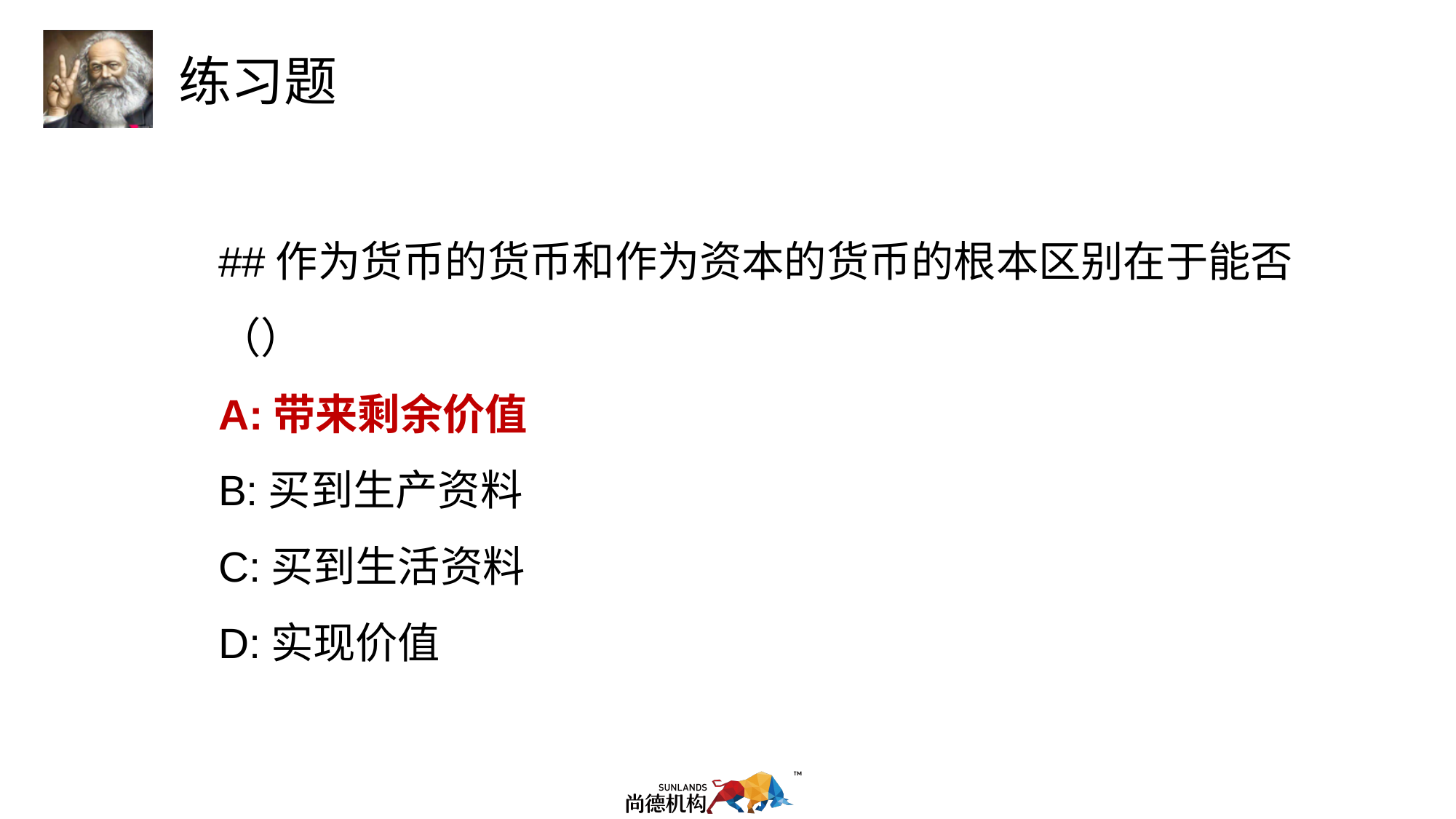

##作为货币的货币和作为资本的货币的根本区别在于能否（）
A:带来剩余价值
B:买到生产资料
C:买到生活资料
D:实现价值